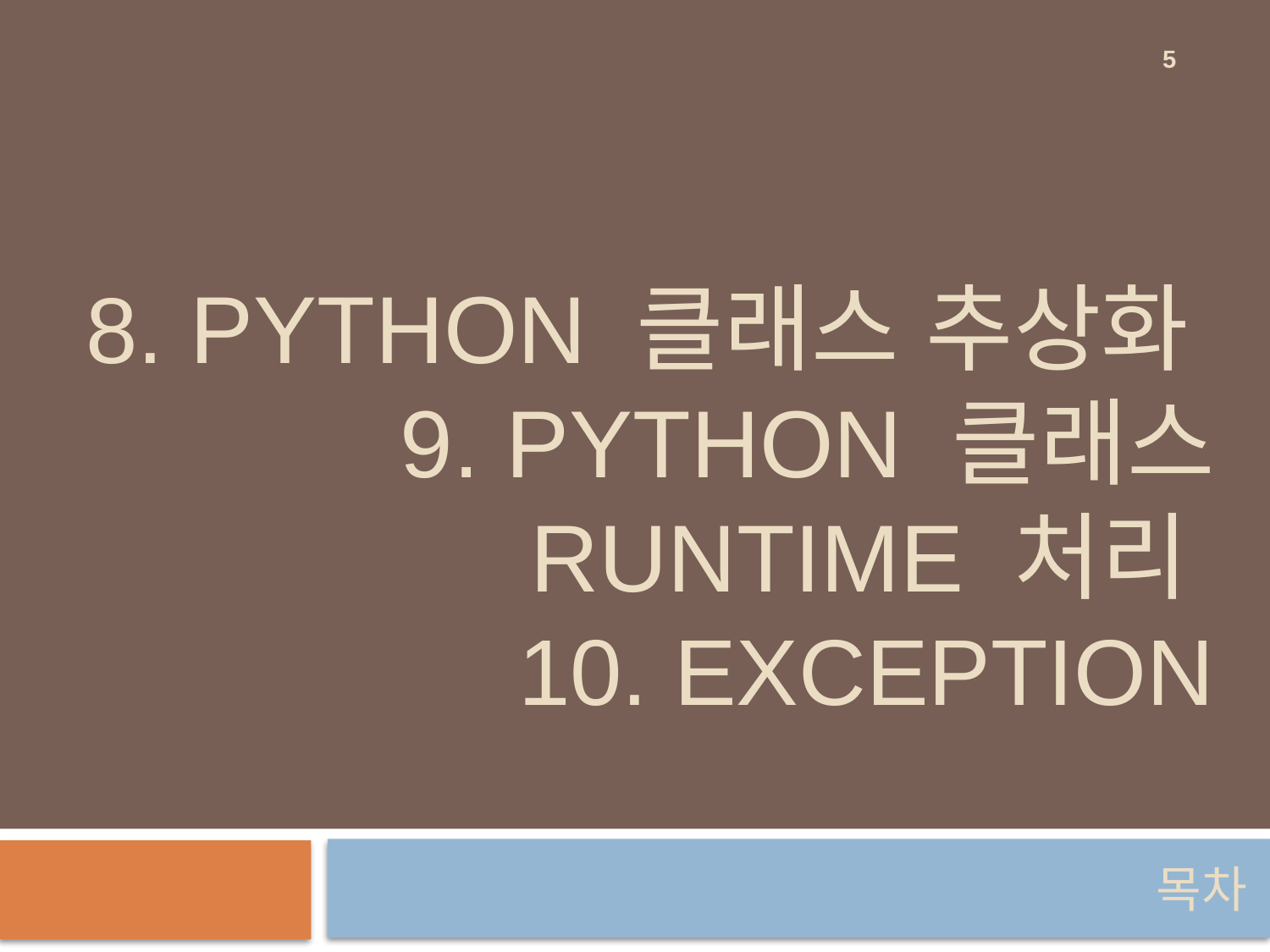

5
# 8. Python 클래스 추상화 9. Python 클래스 Runtime 처리 10. Exception
목차